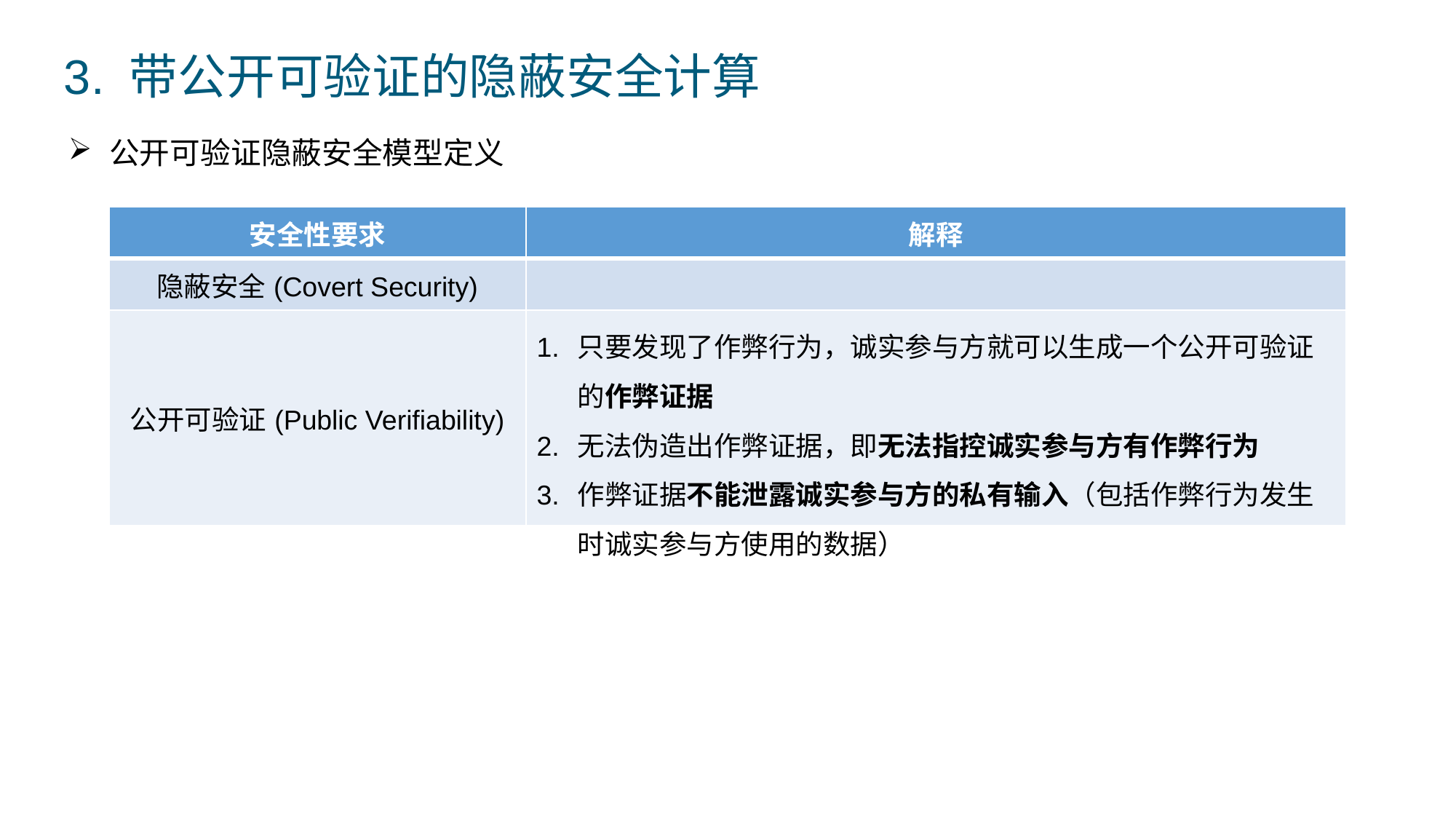

3. 带公开可验证的隐蔽安全计算
公开可验证隐蔽安全模型定义
| 安全性要求 | 解释 |
| --- | --- |
| 隐蔽安全(Covert Security) |  |
| 公开可验证(Public Verifiability) | 只要发现了作弊行为，诚实参与方就可以生成一个公开可验证的作弊证据 无法伪造出作弊证据，即无法指控诚实参与方有作弊行为 作弊证据不能泄露诚实参与方的私有输入（包括作弊行为发生时诚实参与方使用的数据） |